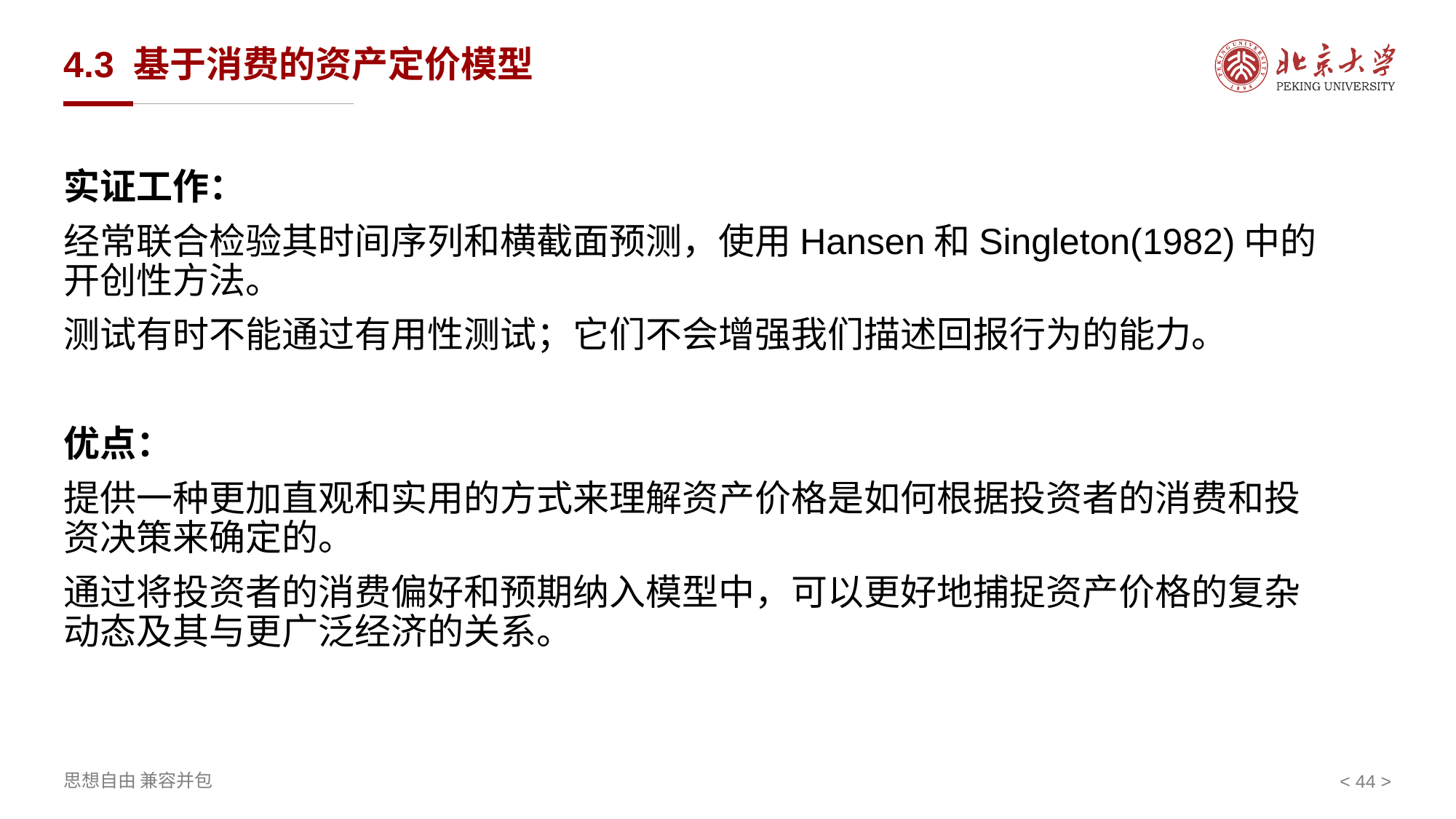

# 4.3 基于消费的资产定价模型
实证工作：
经常联合检验其时间序列和横截面预测，使用Hansen和Singleton(1982)中的开创性方法。
测试有时不能通过有用性测试；它们不会增强我们描述回报行为的能力。

优点：
提供一种更加直观和实用的方式来理解资产价格是如何根据投资者的消费和投资决策来确定的。
通过将投资者的消费偏好和预期纳入模型中，可以更好地捕捉资产价格的复杂动态及其与更广泛经济的关系。
< 44 >